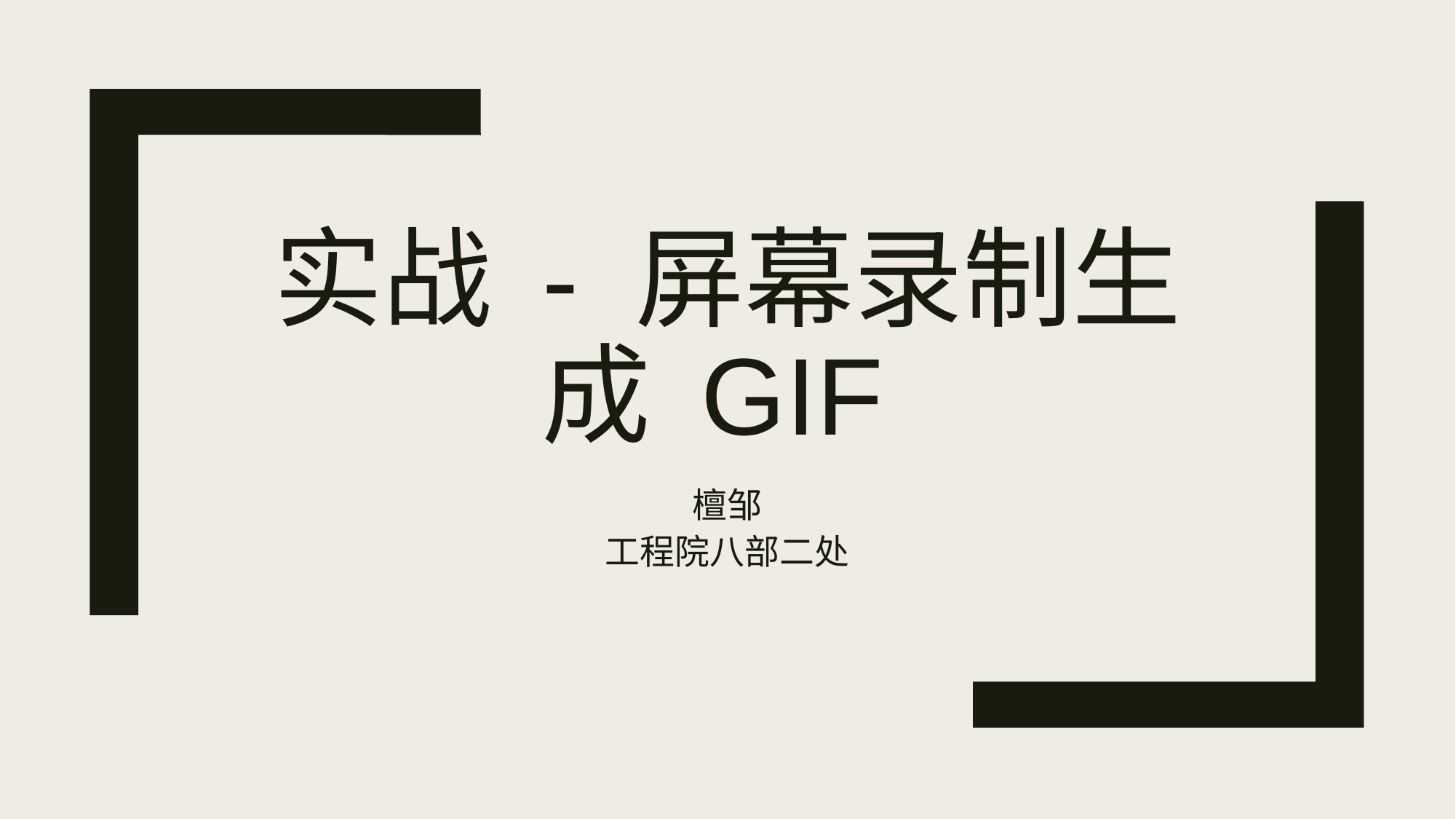

# 实战 - 屏幕录制生成 Gif
檀邹
工程院八部二处